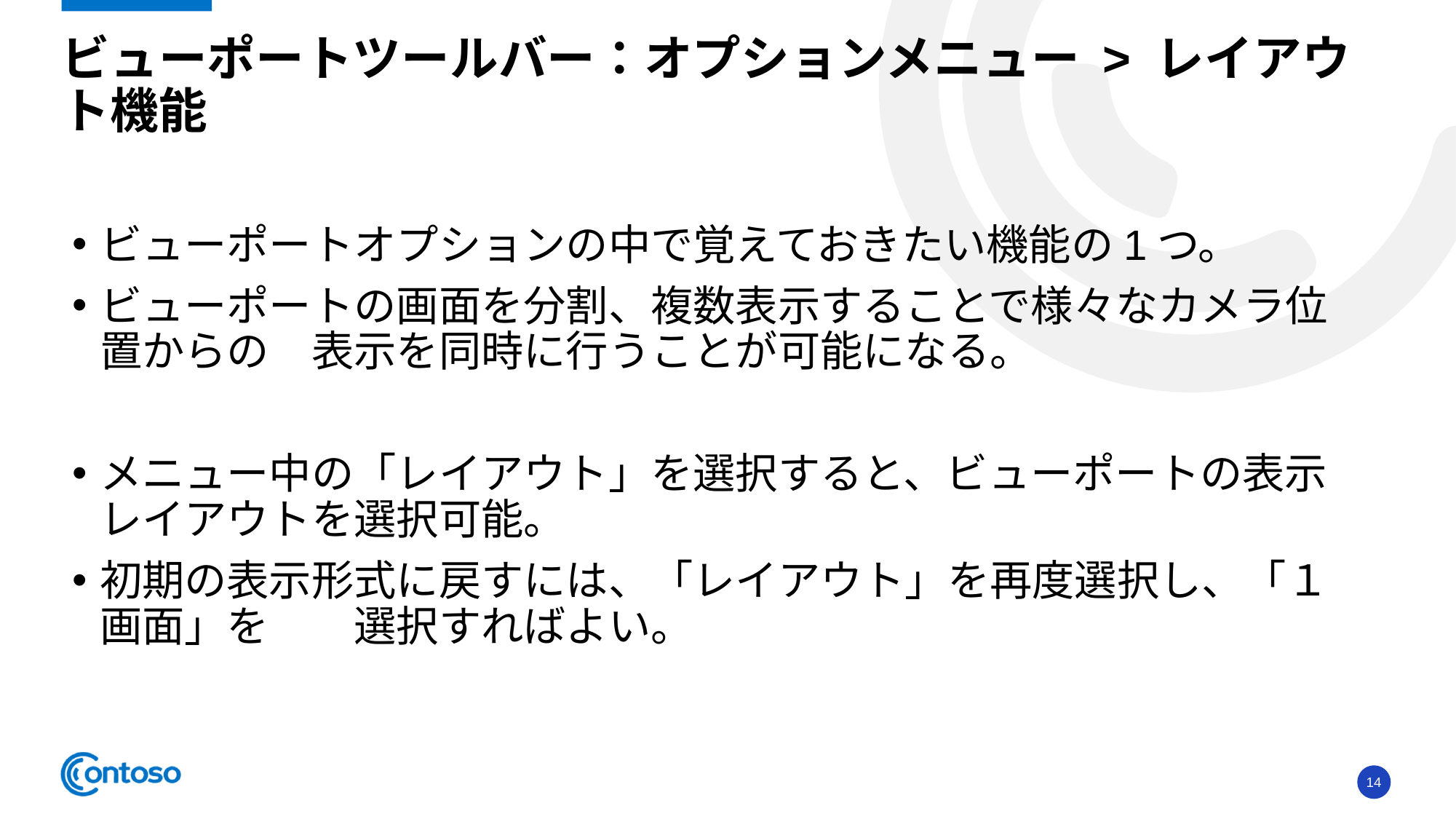

# ビューポートツールバー：オプションメニュー > レイアウト機能
ビューポートオプションの中で覚えておきたい機能の1つ。
ビューポートの画面を分割、複数表示することで様々なカメラ位置からの　表示を同時に行うことが可能になる。

メニュー中の「レイアウト」を選択すると、ビューポートの表示レイアウトを選択可能。
初期の表示形式に戻すには、「レイアウト」を再度選択し、「１画面」を　　選択すればよい。
14